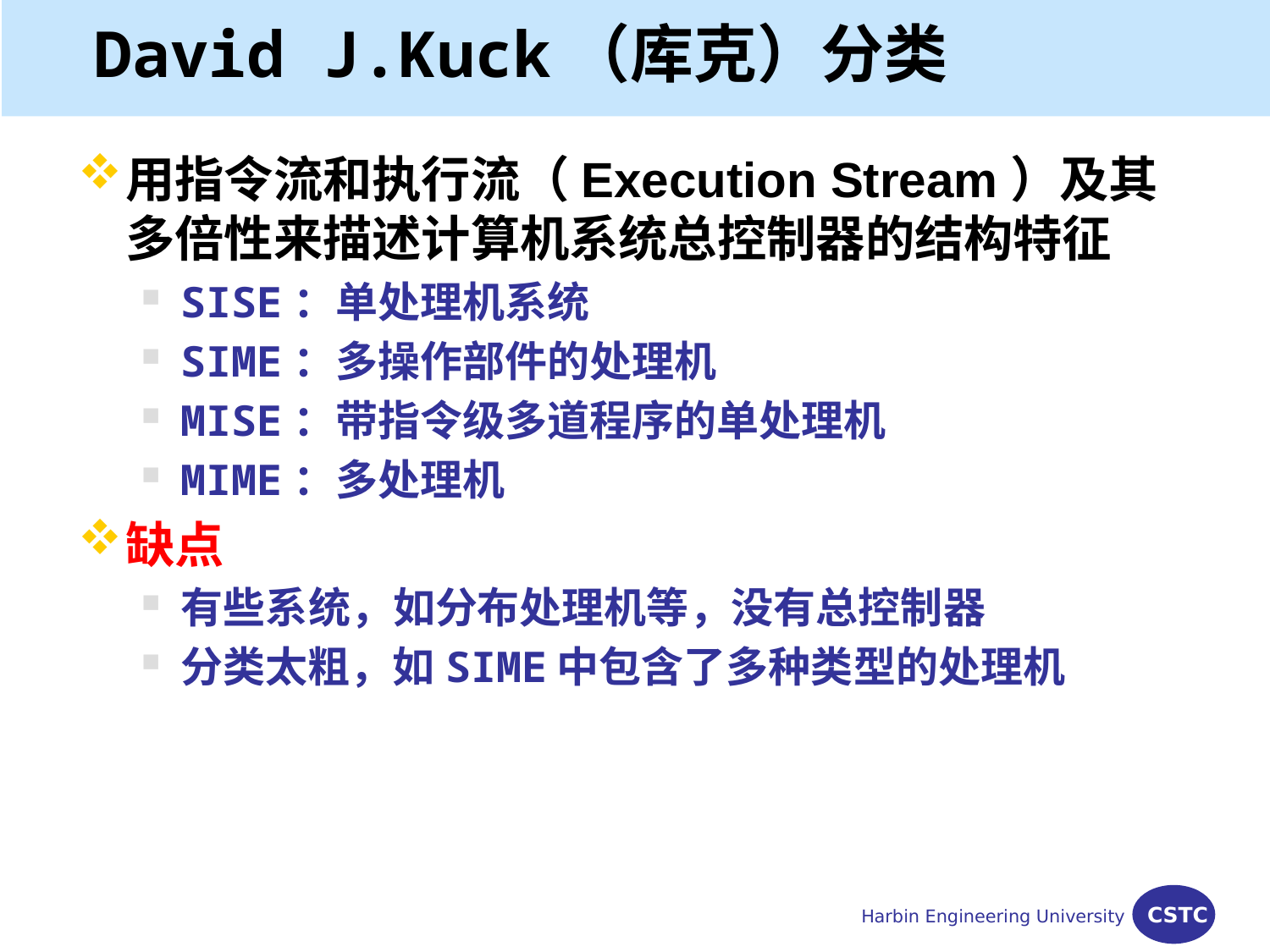

# David J.Kuck（库克）分类
用指令流和执行流（Execution Stream）及其多倍性来描述计算机系统总控制器的结构特征
SISE：单处理机系统
SIME：多操作部件的处理机
MISE：带指令级多道程序的单处理机
MIME：多处理机
缺点
有些系统，如分布处理机等，没有总控制器
分类太粗，如SIME中包含了多种类型的处理机

Harbin Engineering University